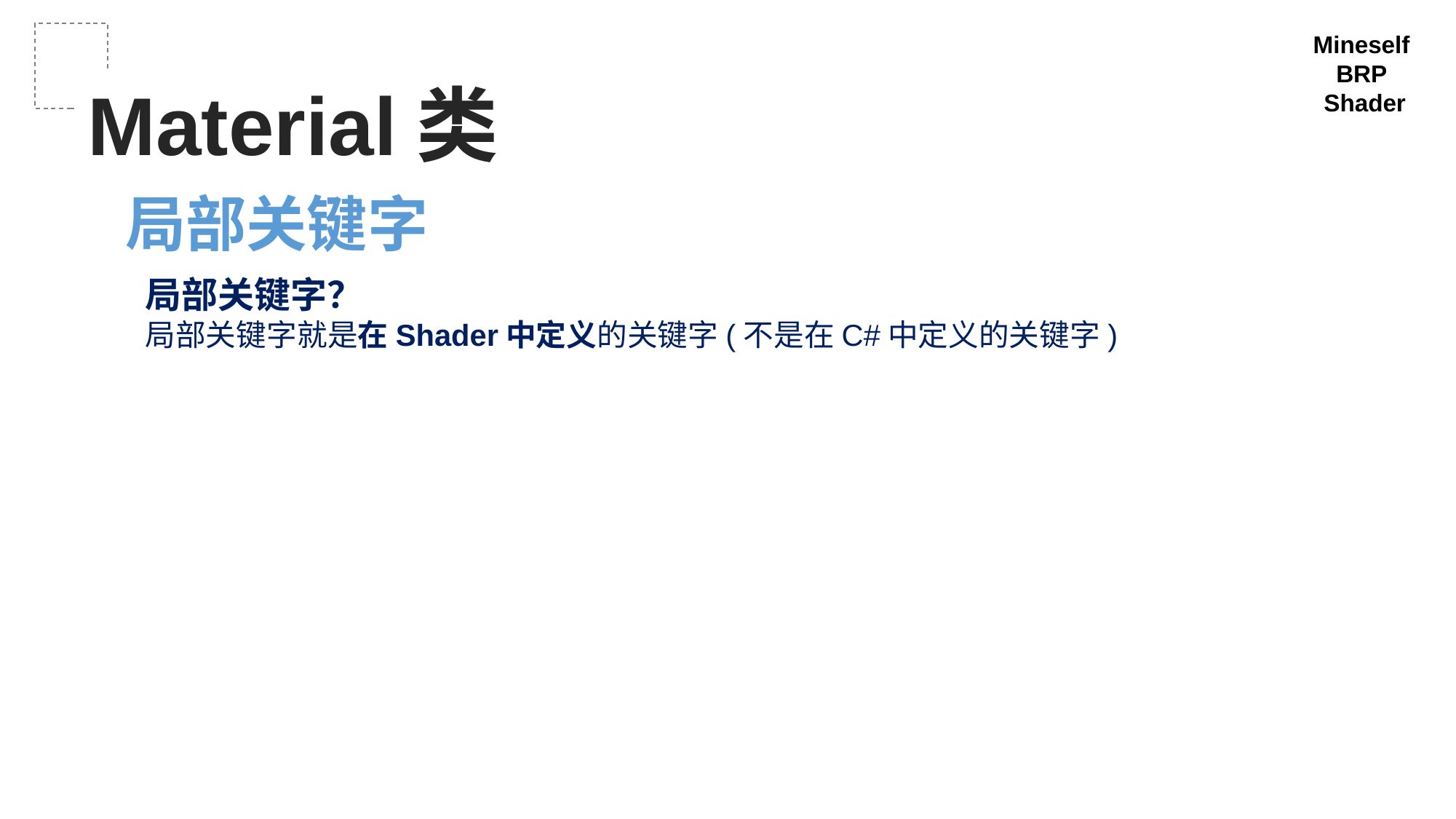

Mineself
BRP
Shader

Material类
局部关键字
局部关键字？
局部关键字就是在Shader中定义的关键字(不是在C#中定义的关键字)